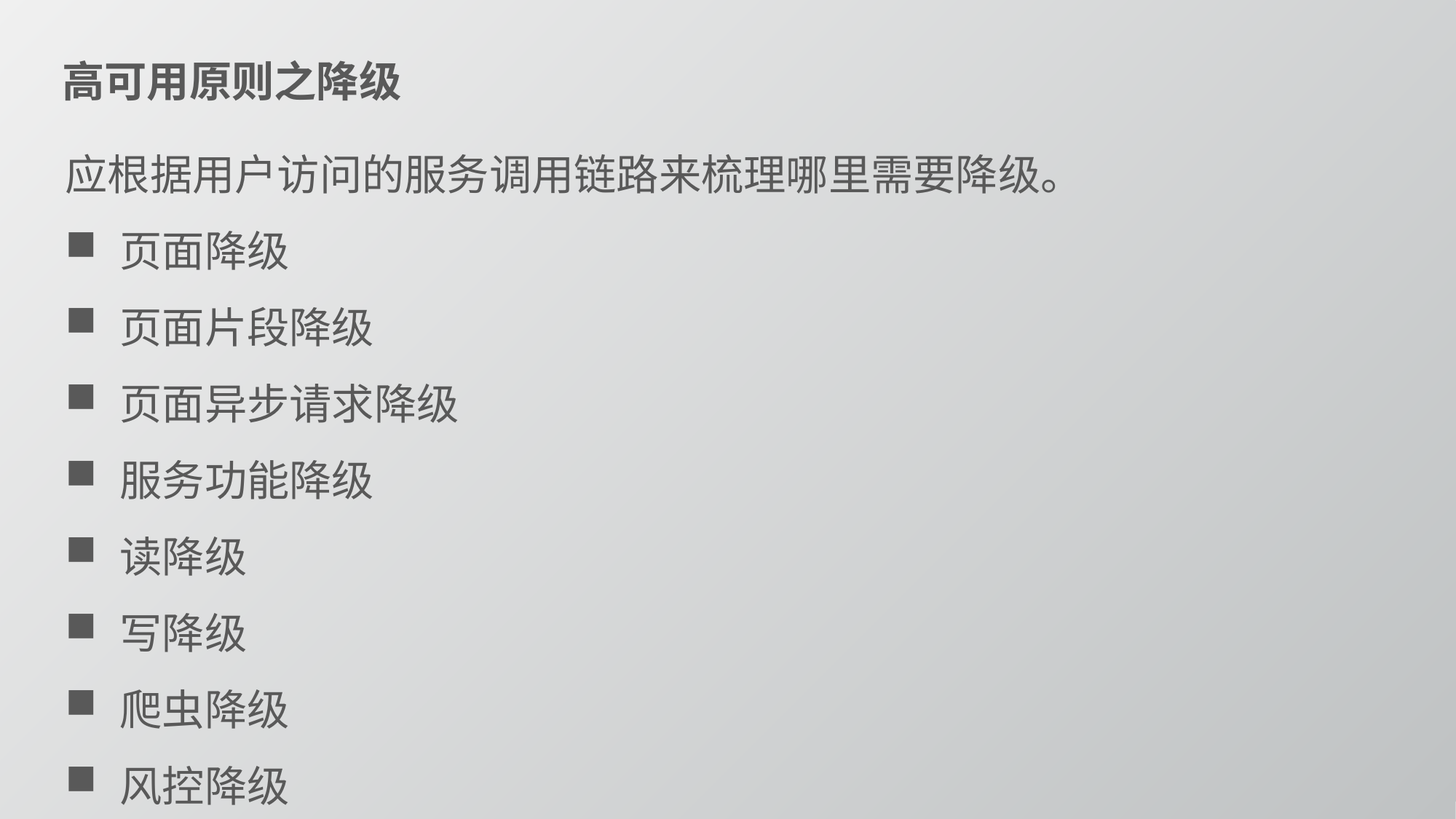

高可用原则之降级
应根据用户访问的服务调用链路来梳理哪里需要降级。
页面降级
页面片段降级
页面异步请求降级
服务功能降级
读降级
写降级
爬虫降级
风控降级